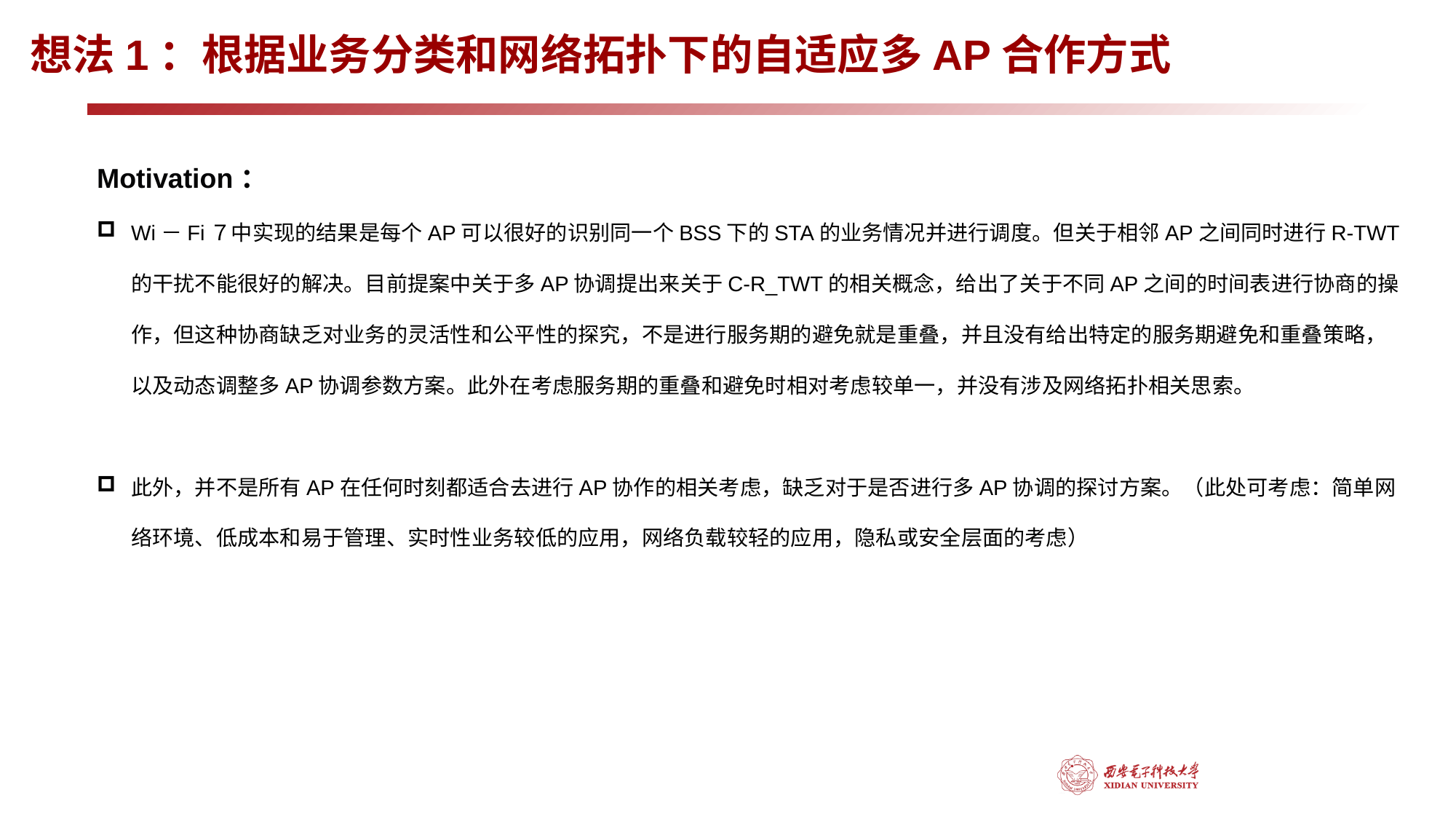

想法1：根据业务分类和网络拓扑下的自适应多AP合作方式
Motivation：
Wi－Fi７中实现的结果是每个AP可以很好的识别同一个BSS下的STA的业务情况并进行调度。但关于相邻AP之间同时进行R-TWT的干扰不能很好的解决。目前提案中关于多AP协调提出来关于C-R_TWT的相关概念，给出了关于不同AP之间的时间表进行协商的操作，但这种协商缺乏对业务的灵活性和公平性的探究，不是进行服务期的避免就是重叠，并且没有给出特定的服务期避免和重叠策略，以及动态调整多AP协调参数方案。此外在考虑服务期的重叠和避免时相对考虑较单一，并没有涉及网络拓扑相关思索。

此外，并不是所有AP在任何时刻都适合去进行AP协作的相关考虑，缺乏对于是否进行多AP协调的探讨方案。（此处可考虑：简单网络环境、低成本和易于管理、实时性业务较低的应用，网络负载较轻的应用，隐私或安全层面的考虑）